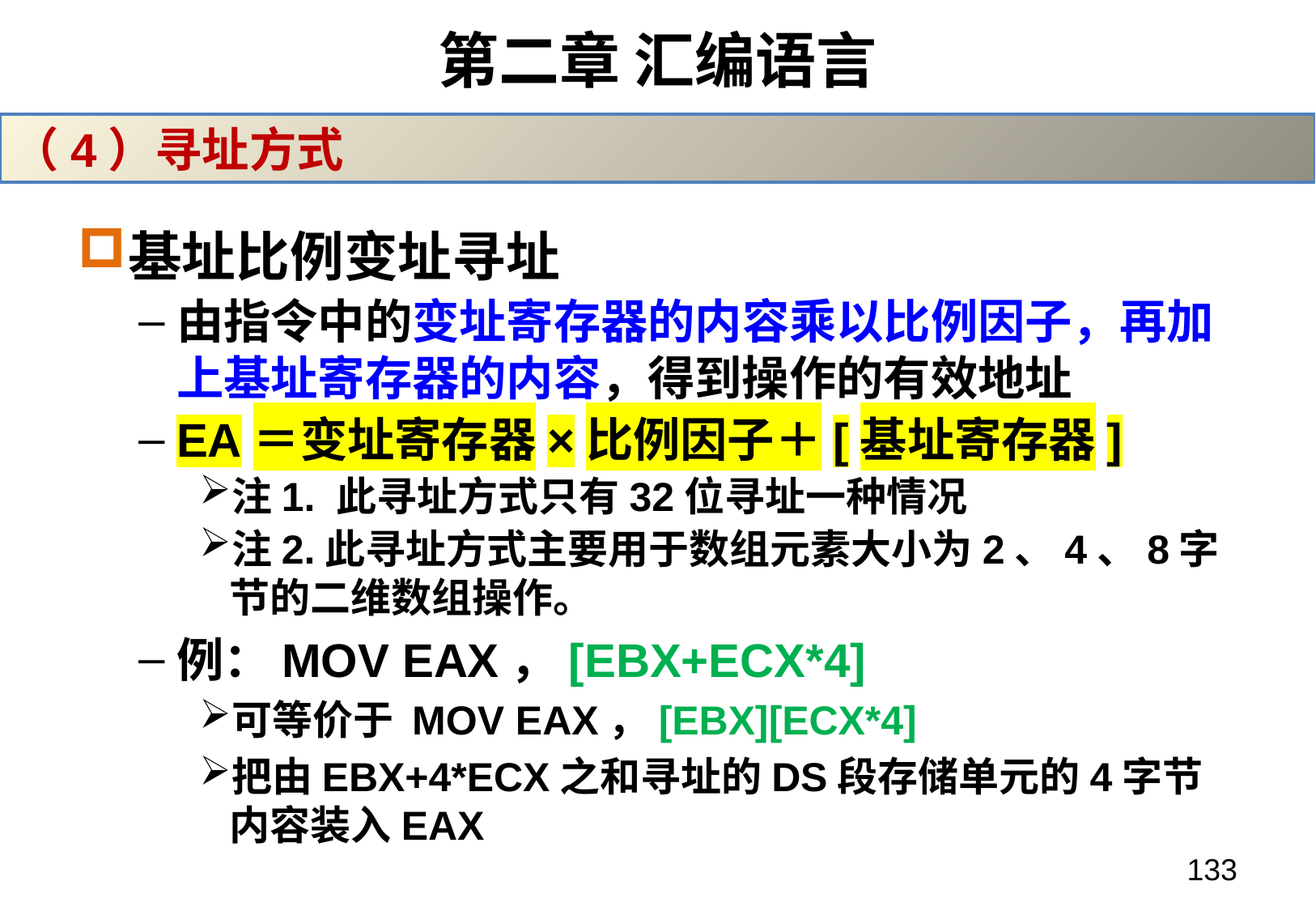

# 第二章 汇编语言
（4）寻址方式
基址比例变址寻址
由指令中的变址寄存器的内容乘以比例因子，再加上基址寄存器的内容，得到操作的有效地址
EA＝变址寄存器×比例因子＋[基址寄存器]
注1. 此寻址方式只有32位寻址一种情况
注2.此寻址方式主要用于数组元素大小为2、4、8字节的二维数组操作。
例：MOV EAX，[EBX+ECX*4]
可等价于 MOV EAX，[EBX][ECX*4]
把由EBX+4*ECX之和寻址的DS段存储单元的4字节内容装入EAX
133